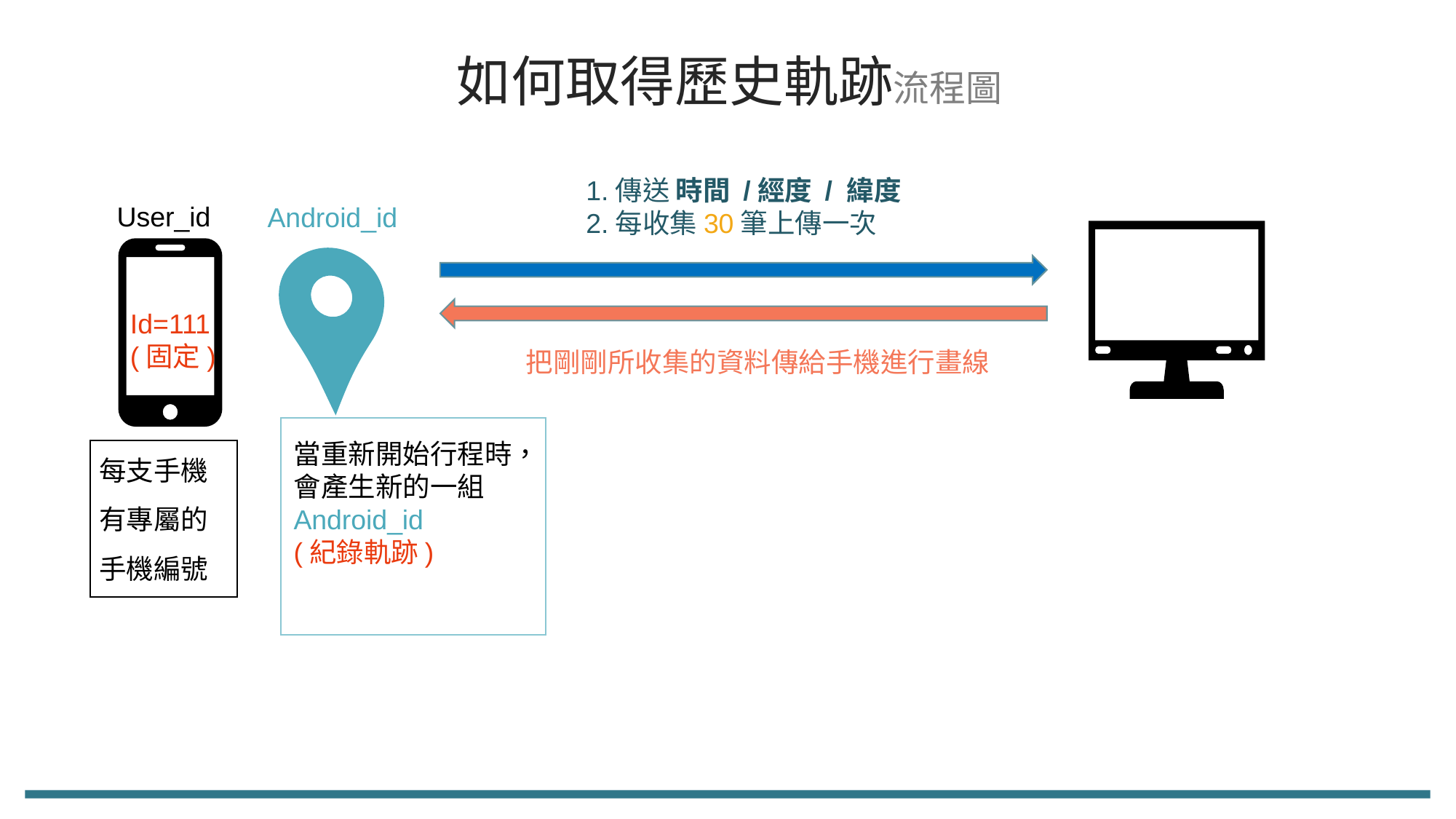

如何取得歷史軌跡流程圖
1.傳送 時間 /經度 / 緯度
2.每收集30筆上傳一次
User_id
Android_id

Id=111
(固定)
把剛剛所收集的資料傳給手機進行畫線

每支手機有專屬的手機編號
當重新開始行程時，會產生新的一組Android_id
(紀錄軌跡)